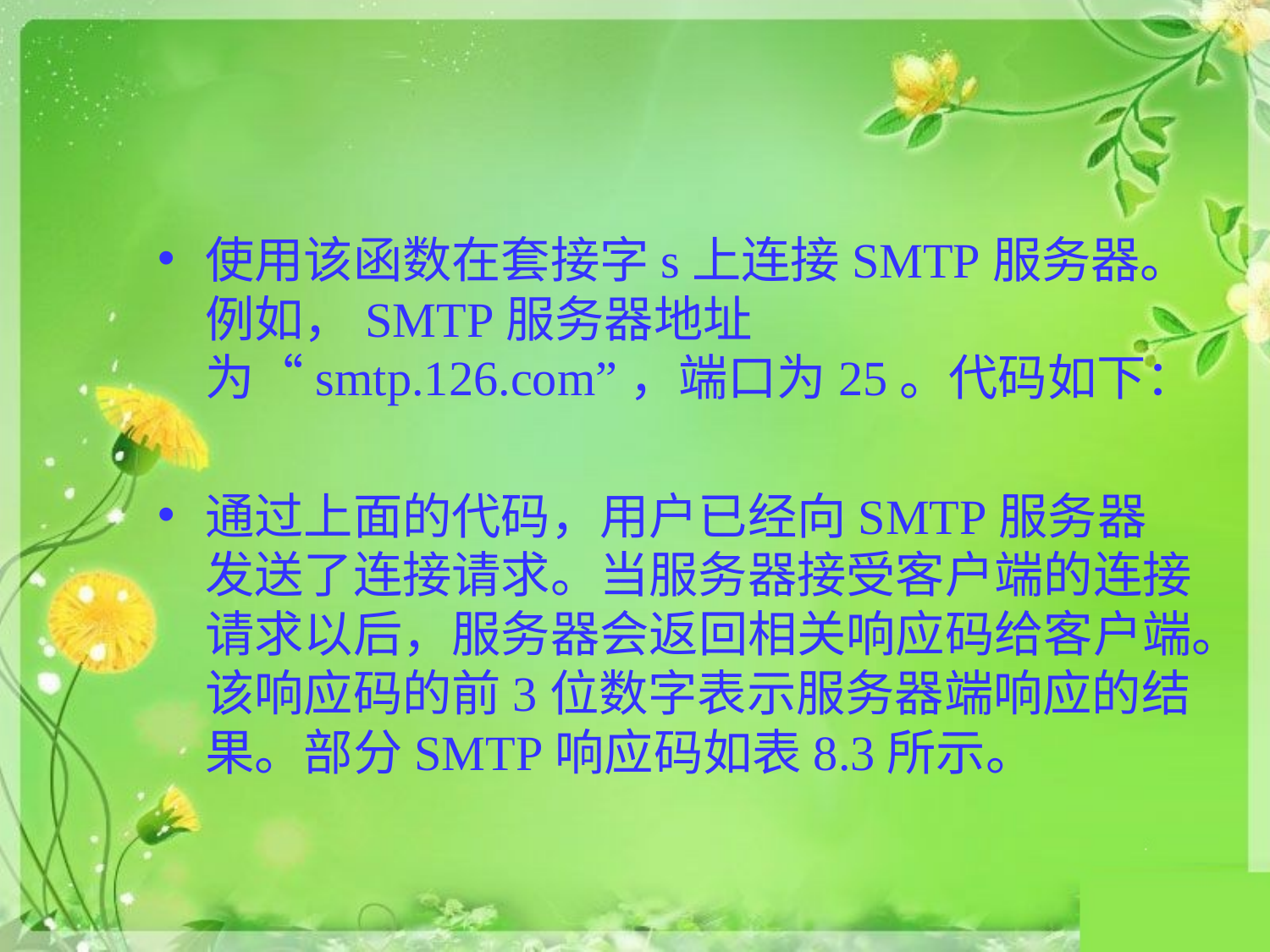

#
使用该函数在套接字s上连接SMTP服务器。例如，SMTP服务器地址为“smtp.126.com”，端口为25。代码如下：

通过上面的代码，用户已经向SMTP服务器发送了连接请求。当服务器接受客户端的连接请求以后，服务器会返回相关响应码给客户端。该响应码的前3位数字表示服务器端响应的结果。部分SMTP响应码如表8.3所示。